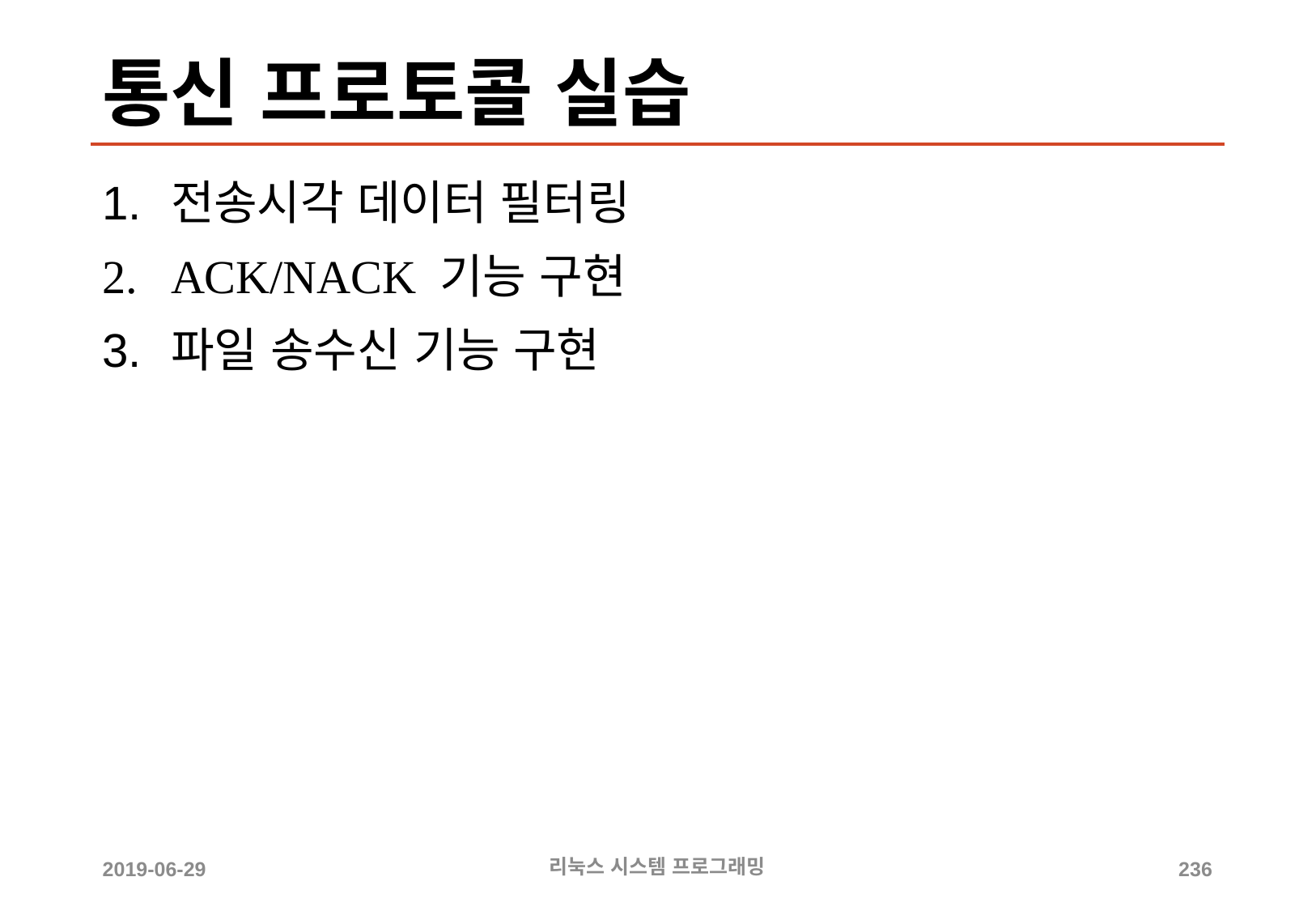

# 통신 프로토콜 실습
전송시각 데이터 필터링
ACK/NACK 기능 구현
파일 송수신 기능 구현
2019-06-29
리눅스 시스템 프로그래밍
236